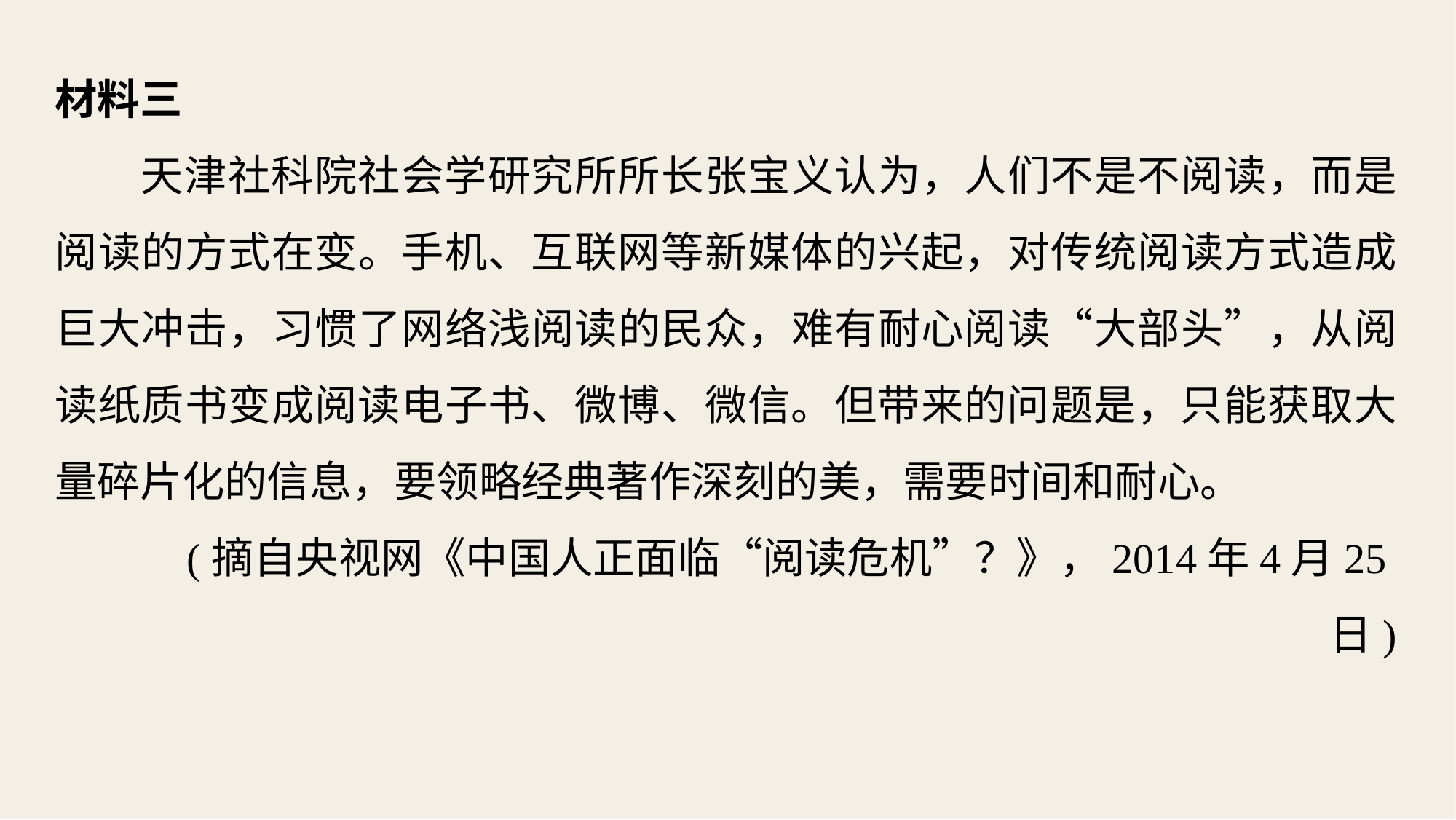

材料三
天津社科院社会学研究所所长张宝义认为，人们不是不阅读，而是阅读的方式在变。手机、互联网等新媒体的兴起，对传统阅读方式造成巨大冲击，习惯了网络浅阅读的民众，难有耐心阅读“大部头”，从阅读纸质书变成阅读电子书、微博、微信。但带来的问题是，只能获取大量碎片化的信息，要领略经典著作深刻的美，需要时间和耐心。
(摘自央视网《中国人正面临“阅读危机”？》，2014年4月25日)